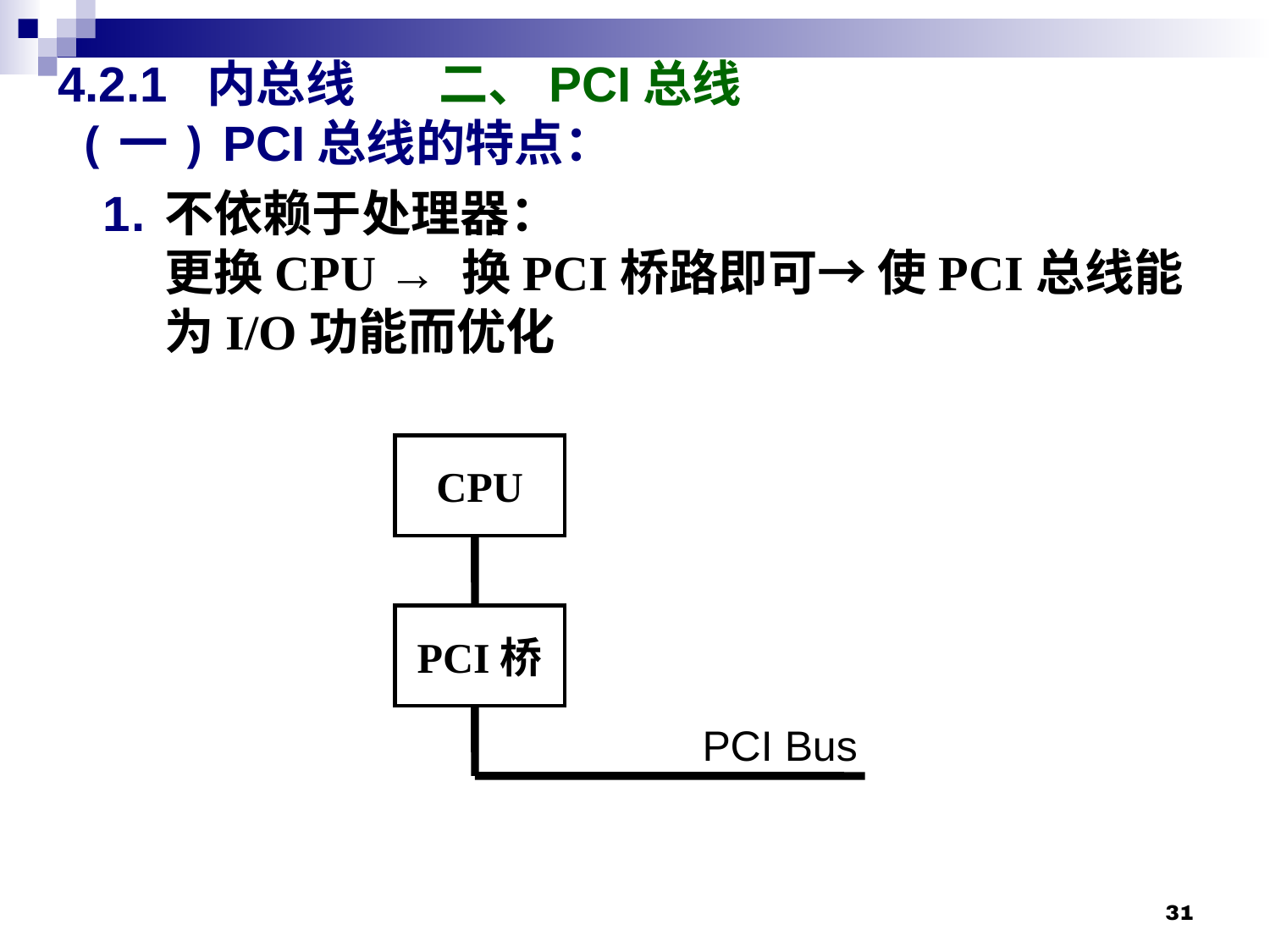

# 4.2.1  内总线 	二、PCI总线
(一) PCI总线的特点：
不依赖于处理器：
更换CPU → 换PCI桥路即可→ 使PCI总线能为I/O功能而优化
CPU

PCI桥

PCI Bus

31